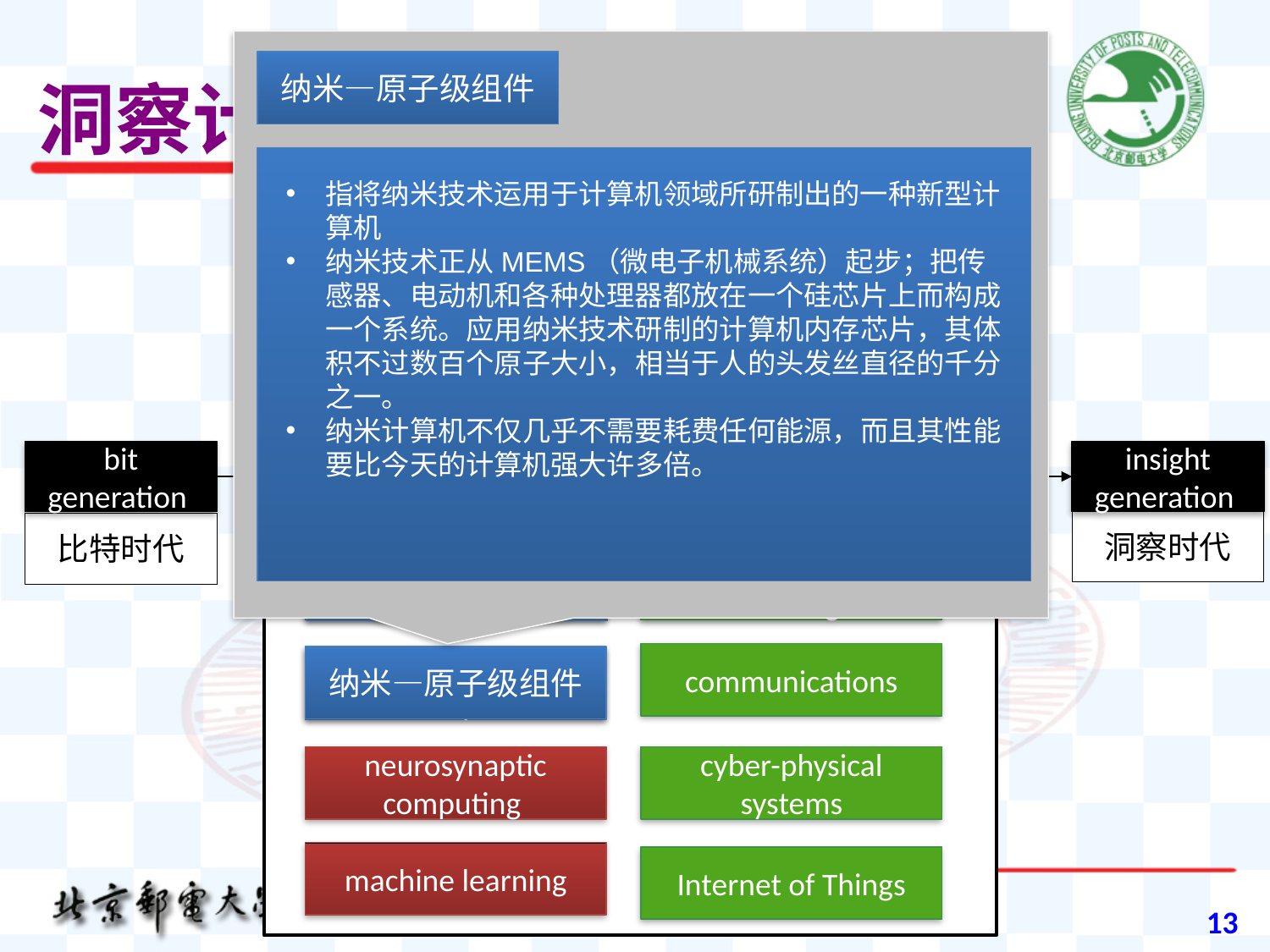

纳米—原子级组件

指将纳米技术运用于计算机领域所研制出的一种新型计算机
纳米技术正从MEMS（微电子机械系统）起步；把传感器、电动机和各种处理器都放在一个硅芯片上而构成一个系统。应用纳米技术研制的计算机内存芯片，其体积不过数百个原子大小，相当于人的头发丝直径的千分之一。
纳米计算机不仅几乎不需要耗费任何能源，而且其性能要比今天的计算机强大许多倍。
# 洞察计算的关键技术
Insight Computing——洞察计算

语境与学习
context and learning
data analytics
可视化分析与交互
quantum computing
visual analytics and interaction
bit generation
insight generation
软件定义环境
software-defined environments
brain-inspired systems
洞察时代
比特时代
data-centric systems
energy efficient sensing
数据中心系统
communications
纳米—原子级组件
nano- and atomic-scale components
neurosynaptic computing
cyber-physical systems
machine learning
Internet of Things